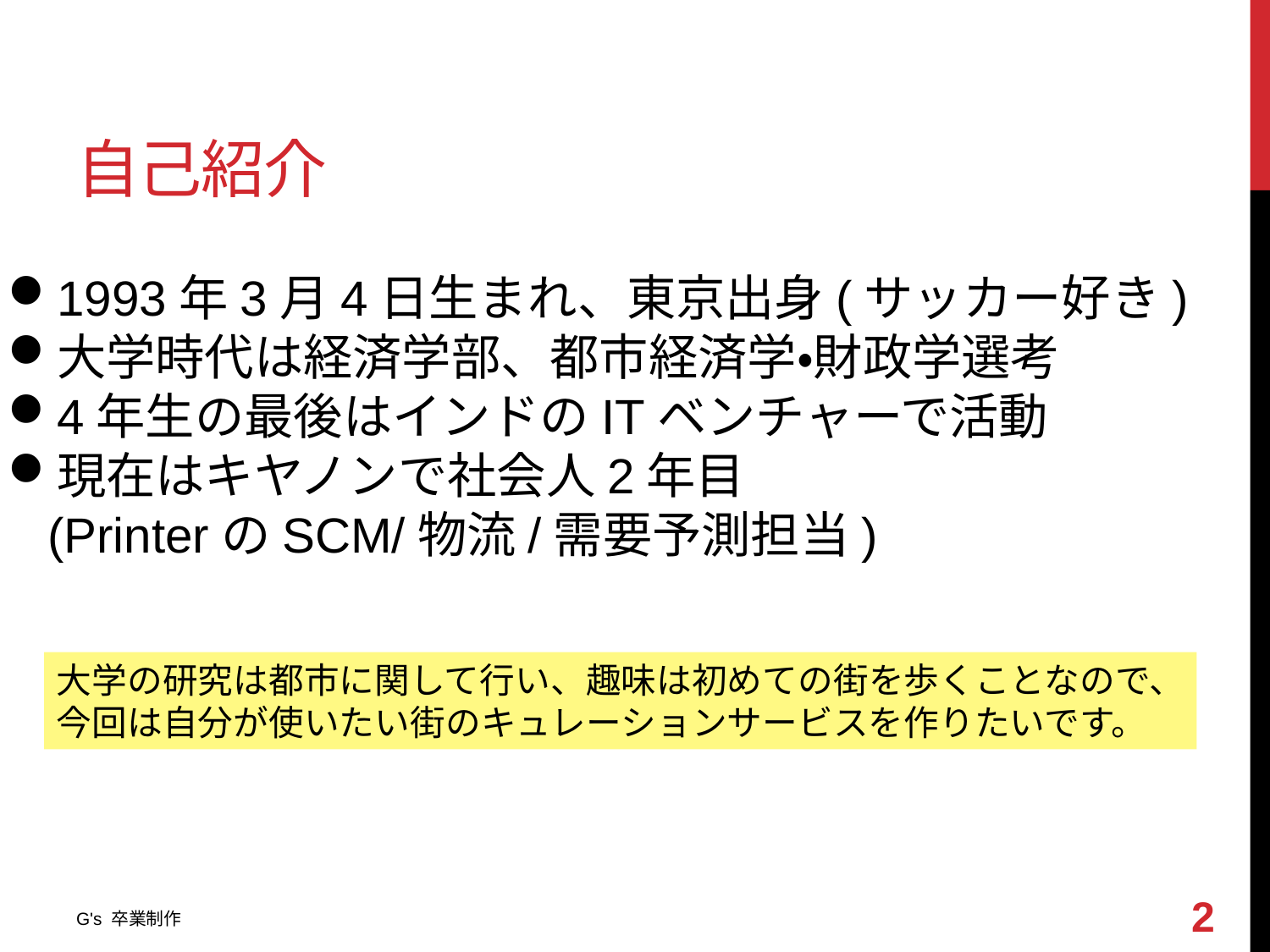

# 自己紹介
1993年3月4日生まれ、東京出身(サッカー好き)
大学時代は経済学部、都市経済学・財政学選考
4年生の最後はインドのITベンチャーで活動
現在はキヤノンで社会人2年目
(PrinterのSCM/物流/需要予測担当)
大学の研究は都市に関して行い、趣味は初めての街を歩くことなので、
今回は自分が使いたい街のキュレーションサービスを作りたいです。
2
G's 卒業制作